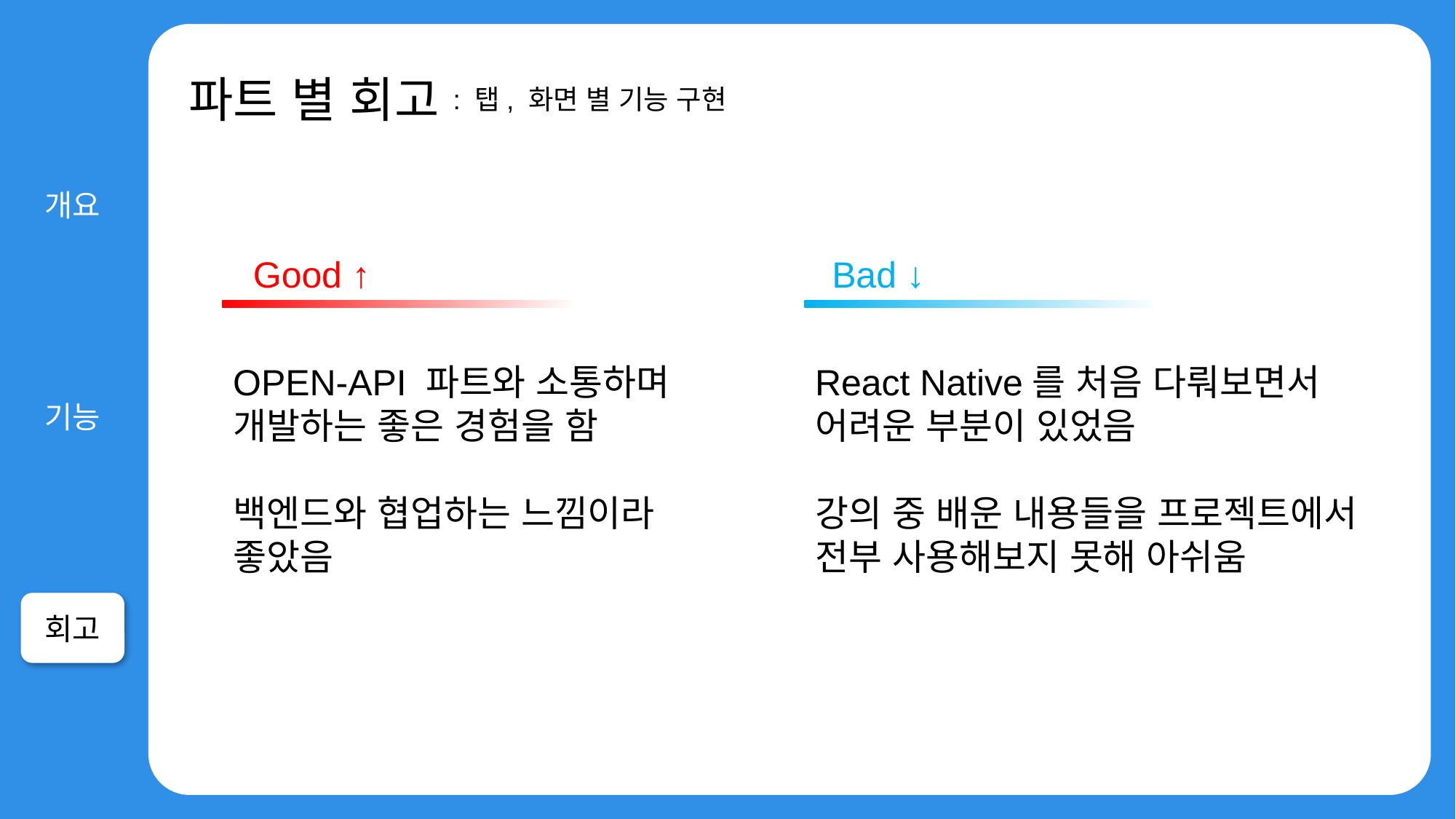

파트 별 회고
: 탭, 화면 별 기능 구현
Good ↑
Bad ↓

OPEN-API 파트와 소통하며
개발하는 좋은 경험을 함

백엔드와 협업하는 느낌이라
좋았음
React Native를 처음 다뤄보면서
어려운 부분이 있었음

강의 중 배운 내용들을 프로젝트에서
전부 사용해보지 못해 아쉬움